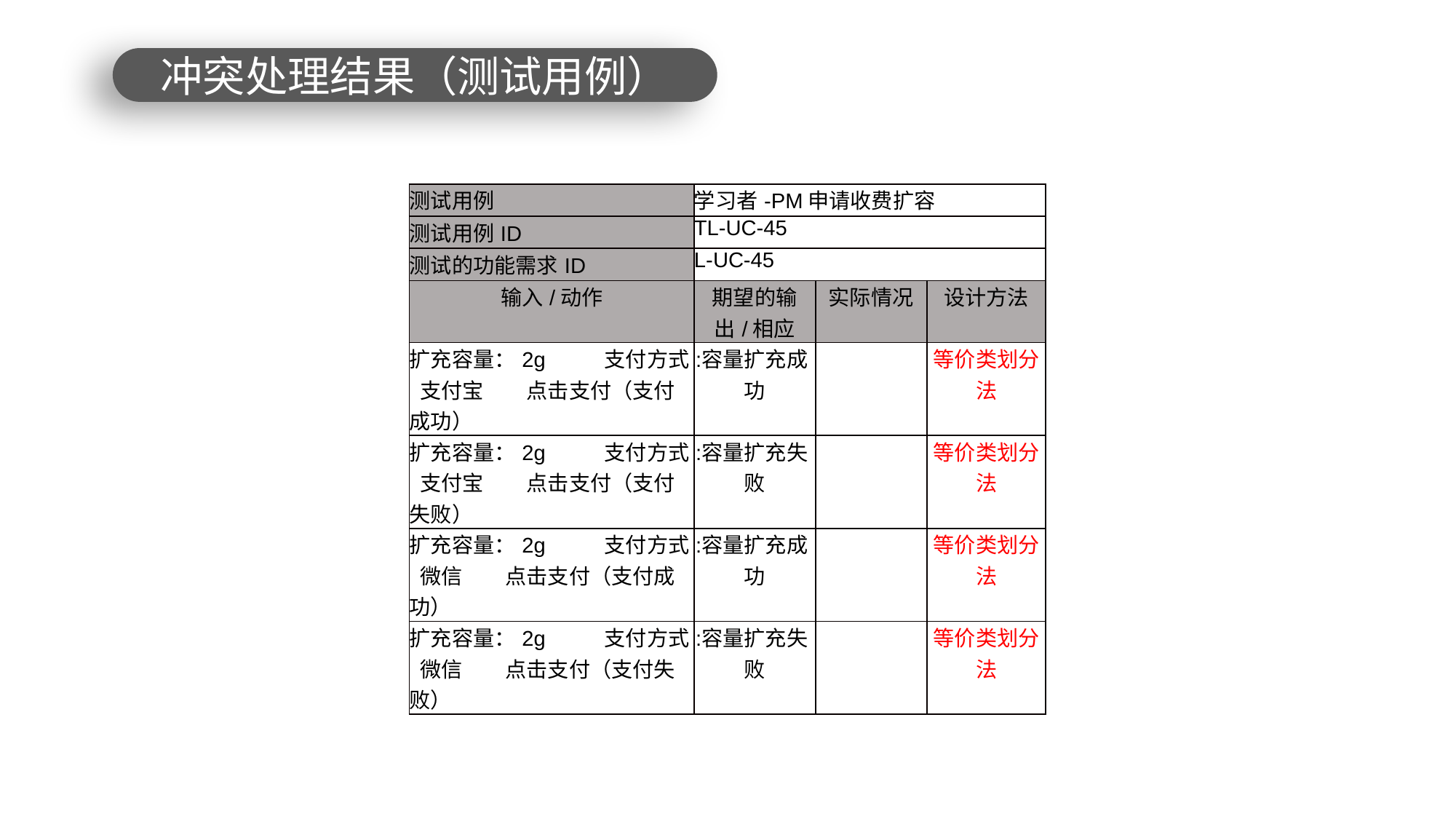

冲突处理结果（测试用例）
| 测试用例 | 学习者-PM申请收费扩容 |  |  |
| --- | --- | --- | --- |
| 测试用例ID | TL-UC-45 |  |  |
| 测试的功能需求ID | L-UC-45 |  |  |
| 输入/动作 | 期望的输出/相应 | 实际情况 | 设计方法 |
| 扩充容量：2g 支付方式: 支付宝 点击支付（支付成功） | 容量扩充成功 |  | 等价类划分法 |
| 扩充容量：2g 支付方式: 支付宝 点击支付（支付失败） | 容量扩充失败 |  | 等价类划分法 |
| 扩充容量：2g 支付方式: 微信 点击支付（支付成功） | 容量扩充成功 |  | 等价类划分法 |
| 扩充容量：2g 支付方式: 微信 点击支付（支付失败） | 容量扩充失败 |  | 等价类划分法 |